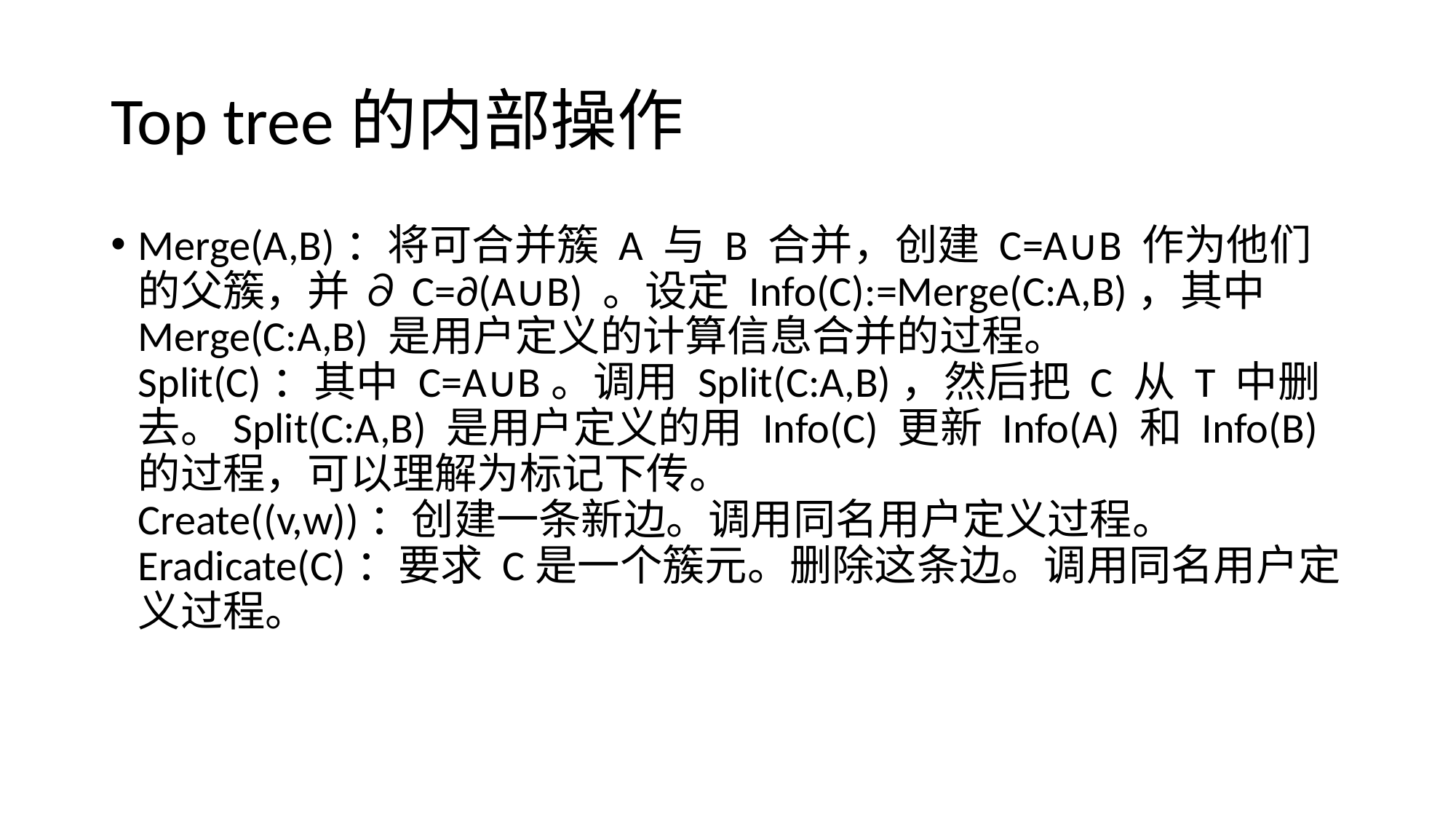

# Top tree的内部操作
Merge(A,B)：将可合并簇 A 与 B 合并，创建 C=A∪B 作为他们的父簇，并 ∂C=∂(A∪B) 。设定 Info(C):=Merge(C:A,B)，其中 Merge(C:A,B) 是用户定义的计算信息合并的过程。
Split(C)：其中 C=A∪B。调用 Split(C:A,B)，然后把 C 从 T 中删去。Split(C:A,B) 是用户定义的用 Info(C) 更新 Info(A) 和 Info(B) 的过程，可以理解为标记下传。
Create((v,w))：创建一条新边。调用同名用户定义过程。
Eradicate(C)：要求 C是一个簇元。删除这条边。调用同名用户定义过程。